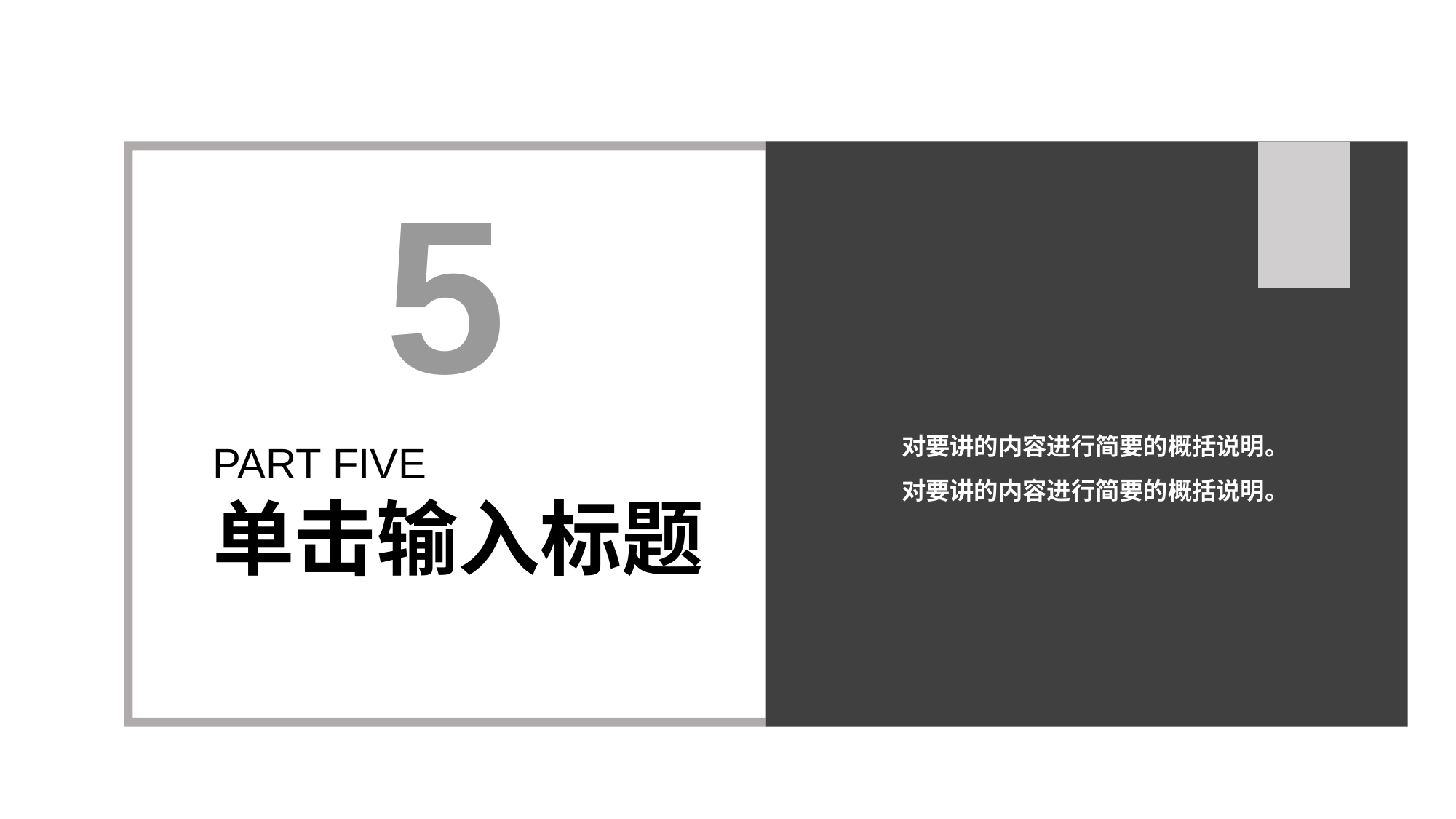

5
对要讲的内容进行简要的概括说明。
对要讲的内容进行简要的概括说明。
PART FIVE
单击输入标题